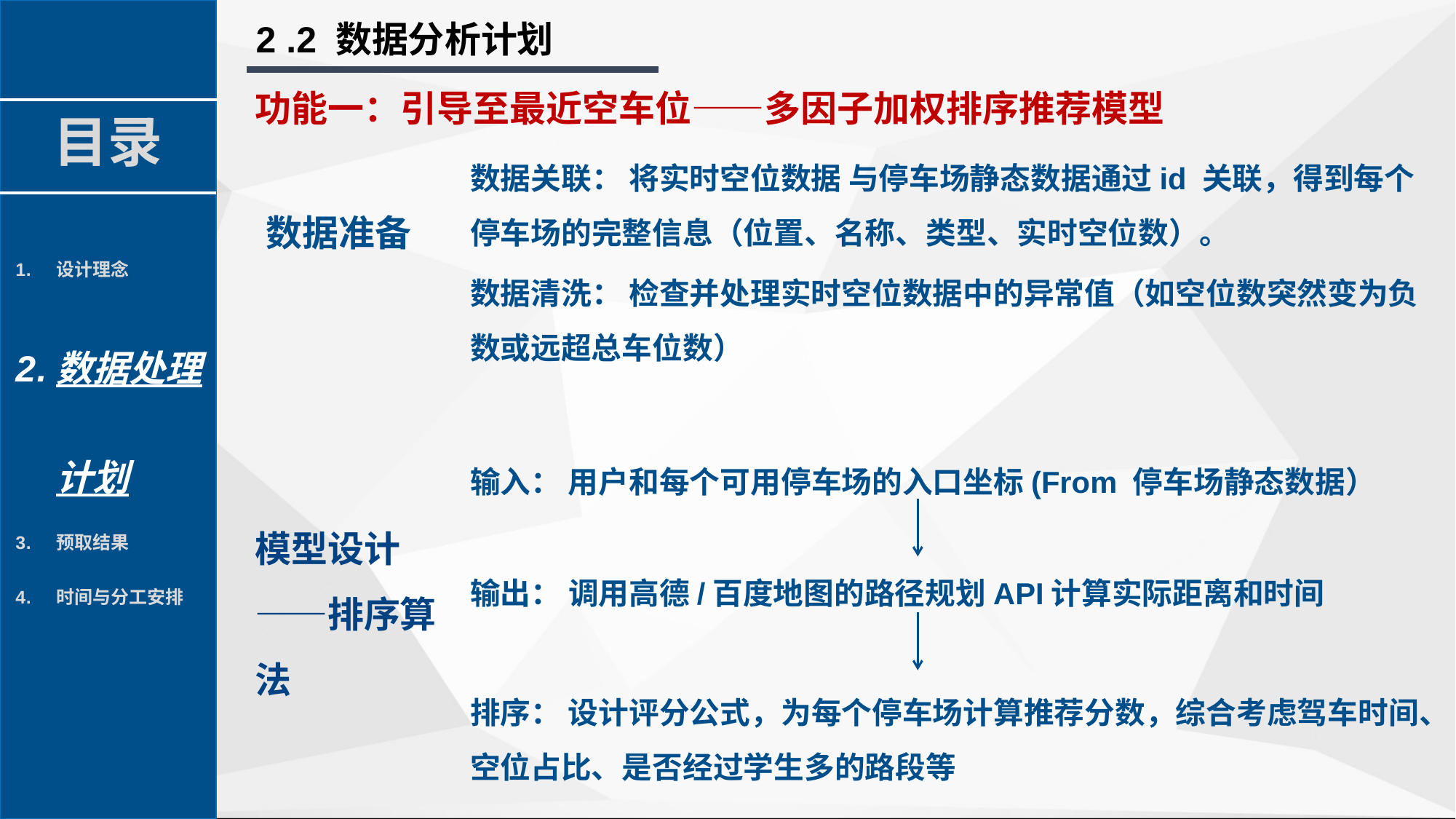

2 .2 数据分析计划

功能一：引导至最近空车位——多因子加权排序推荐模型
目录
数据关联： 将实时空位数据 与停车场静态数据通过id 关联，得到每个停车场的完整信息（位置、名称、类型、实时空位数）。
数据清洗： 检查并处理实时空位数据中的异常值（如空位数突然变为负数或远超总车位数）
数据准备
设计理念
数据处理计划
预取结果
时间与分工安排

输入： 用户和每个可用停车场的入口坐标(From 停车场静态数据）
模型设计——排序算法
输出： 调用高德/百度地图的路径规划API计算实际距离和时间
排序： 设计评分公式，为每个停车场计算推荐分数，综合考虑驾车时间、空位占比、是否经过学生多的路段等